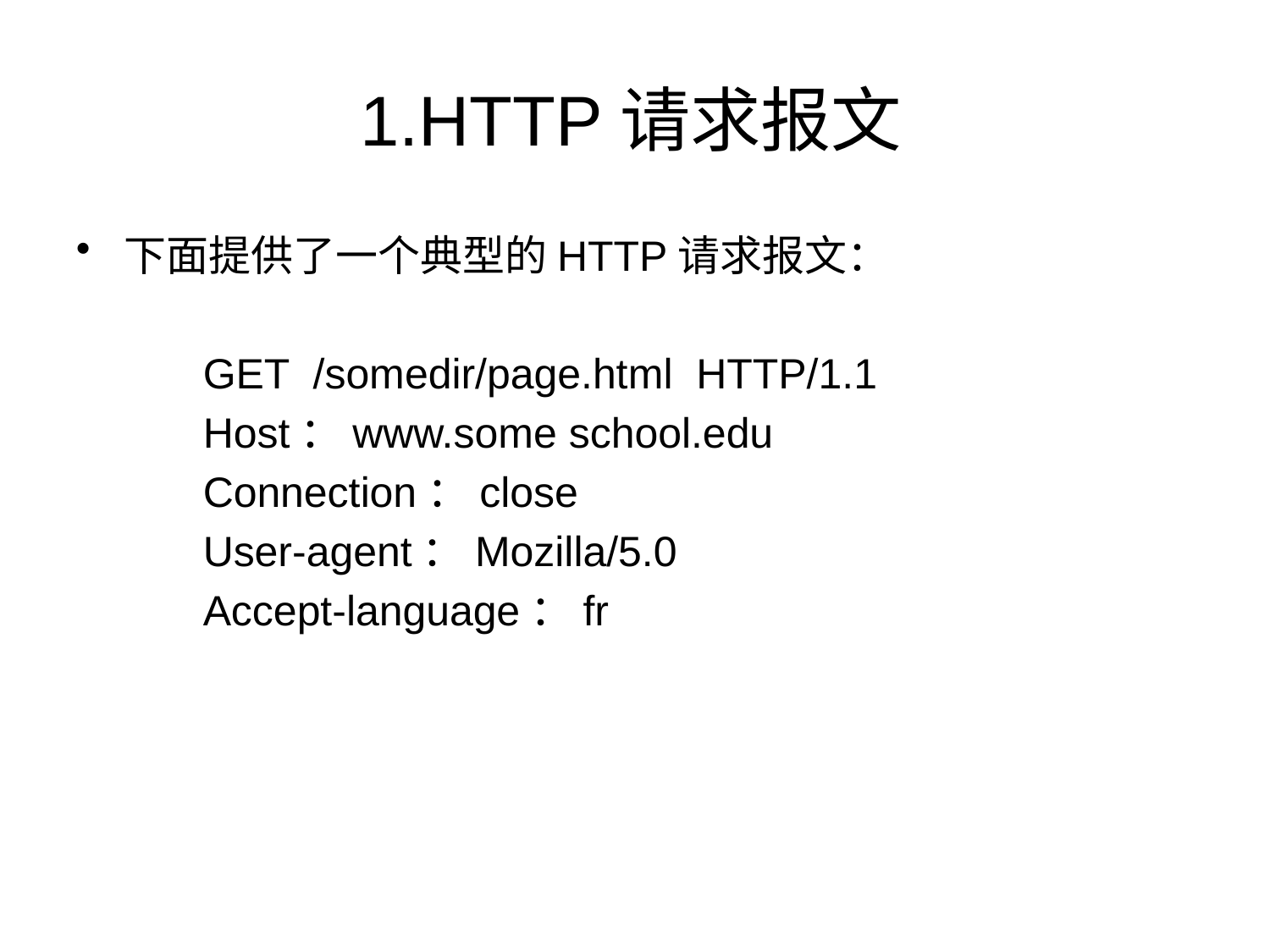

# 1.HTTP请求报文
下面提供了一个典型的HTTP请求报文：

	GET  /somedir/page.html  HTTP/1.1
	Host：www.some school.edu
	Connection：close
	User-agent：Mozilla/5.0
	Accept-language：fr